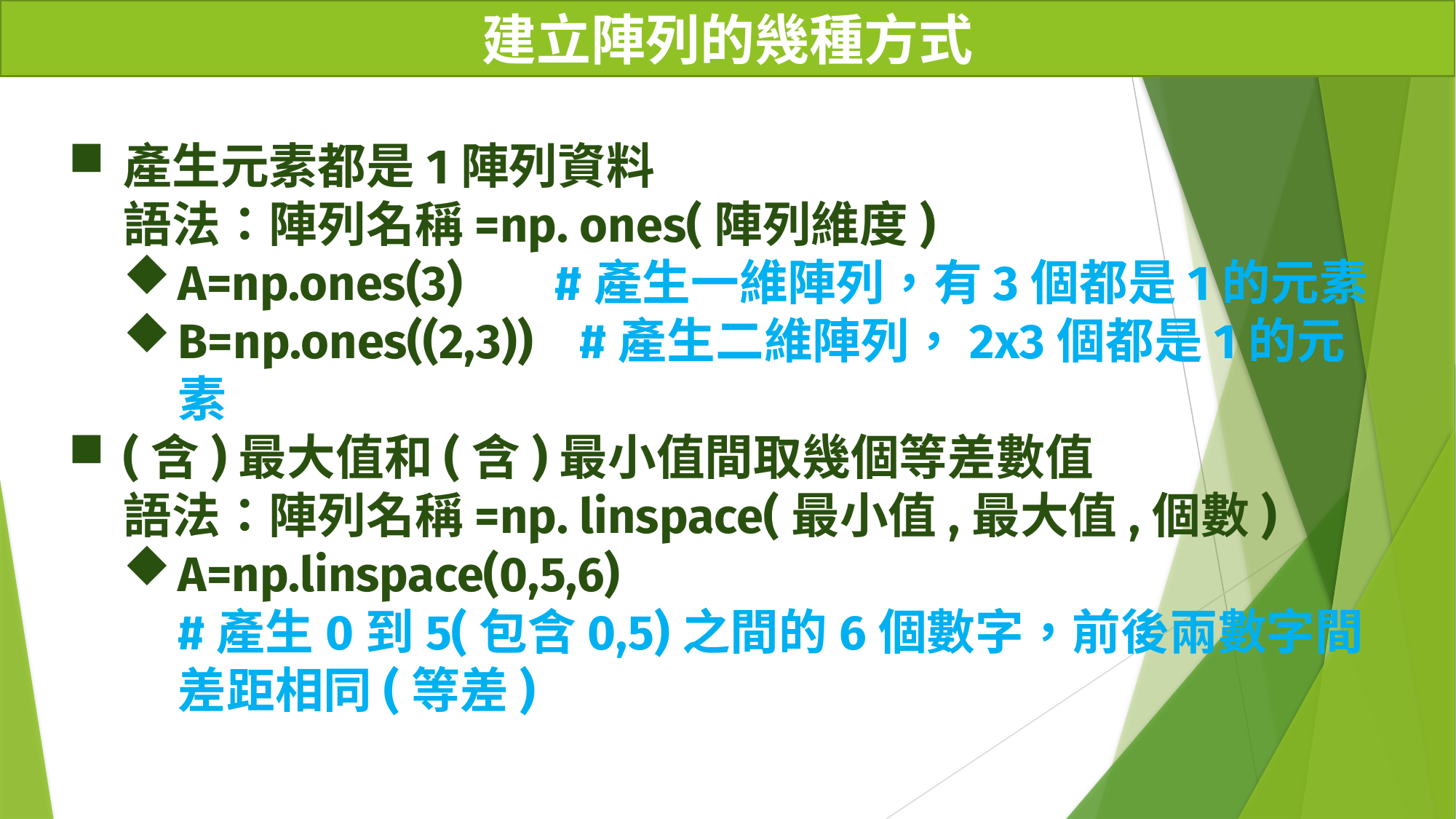

# 建立陣列的幾種方式
產生元素都是1陣列資料
語法：陣列名稱=np. ones(陣列維度)
A=np.ones(3)        #產生一維陣列，有3個都是1的元素
B=np.ones((2,3))    #產生二維陣列，2x3個都是1的元素
(含)最大值和(含)最小值間取幾個等差數值
語法：陣列名稱=np. linspace(最小值,最大值,個數)
A=np.linspace(0,5,6)
#產生0到5(包含0,5)之間的6個數字，前後兩數字間差距相同(等差)